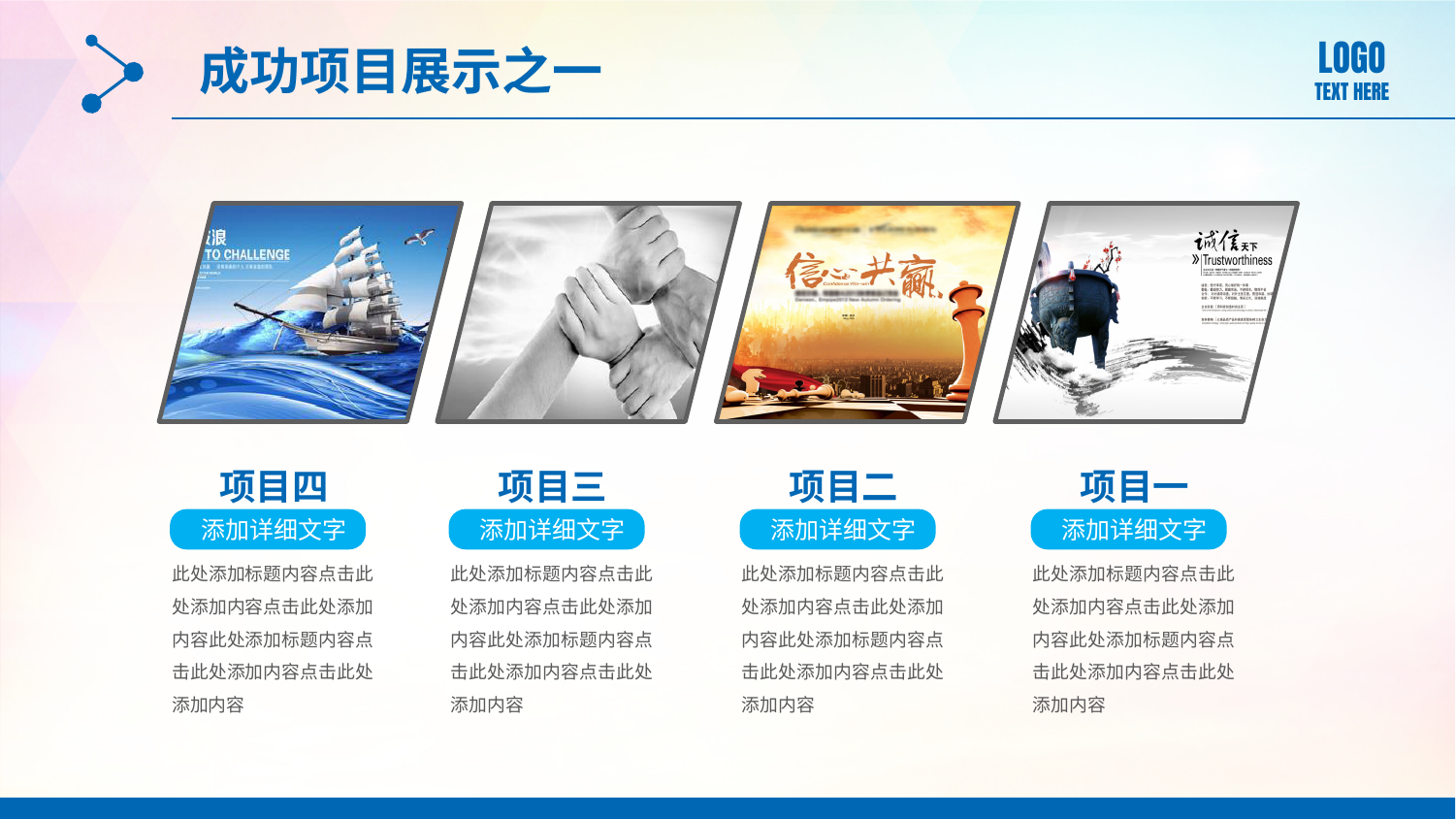

LOGO
TEXT HERE
成功项目展示之一

项目四
项目三
项目二
项目一

添加详细文字

添加详细文字

添加详细文字

添加详细文字
此处添加标题内容点击此处添加内容点击此处添加内容此处添加标题内容点击此处添加内容点击此处添加内容
此处添加标题内容点击此处添加内容点击此处添加内容此处添加标题内容点击此处添加内容点击此处添加内容
此处添加标题内容点击此处添加内容点击此处添加内容此处添加标题内容点击此处添加内容点击此处添加内容
此处添加标题内容点击此处添加内容点击此处添加内容此处添加标题内容点击此处添加内容点击此处添加内容